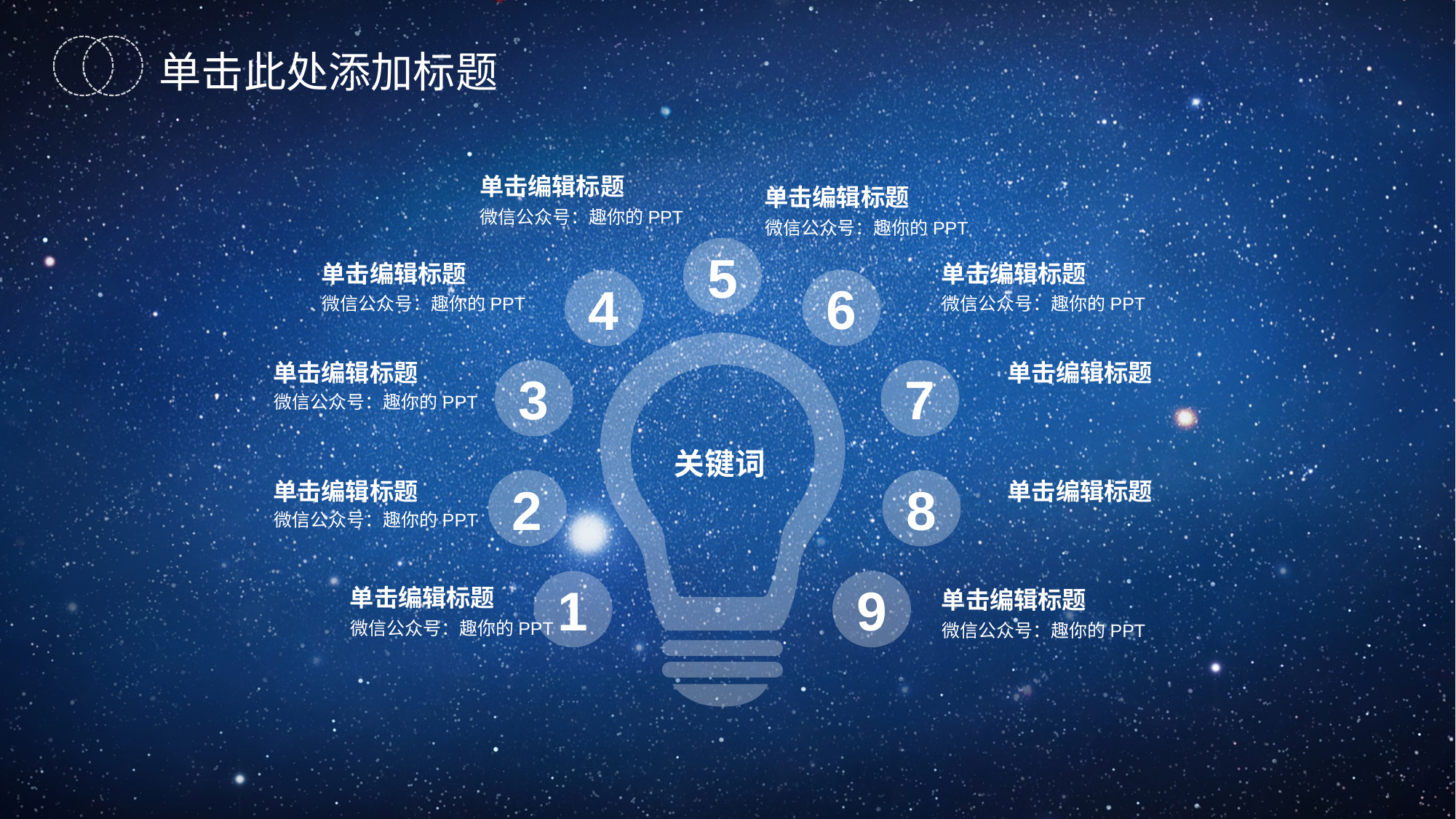

单击此处添加标题
单击编辑标题
单击编辑标题
微信公众号：趣你的PPT
微信公众号：趣你的PPT
5
单击编辑标题
单击编辑标题
6
4
微信公众号：趣你的PPT
微信公众号：趣你的PPT
本模板来自微信公众号：
趣你的PPT

单击编辑标题
单击编辑标题
3
7
微信公众号：趣你的PPT
关键词
2
8
单击编辑标题
单击编辑标题
微信公众号：趣你的PPT
1
9
单击编辑标题
单击编辑标题
微信公众号：趣你的PPT
微信公众号：趣你的PPT